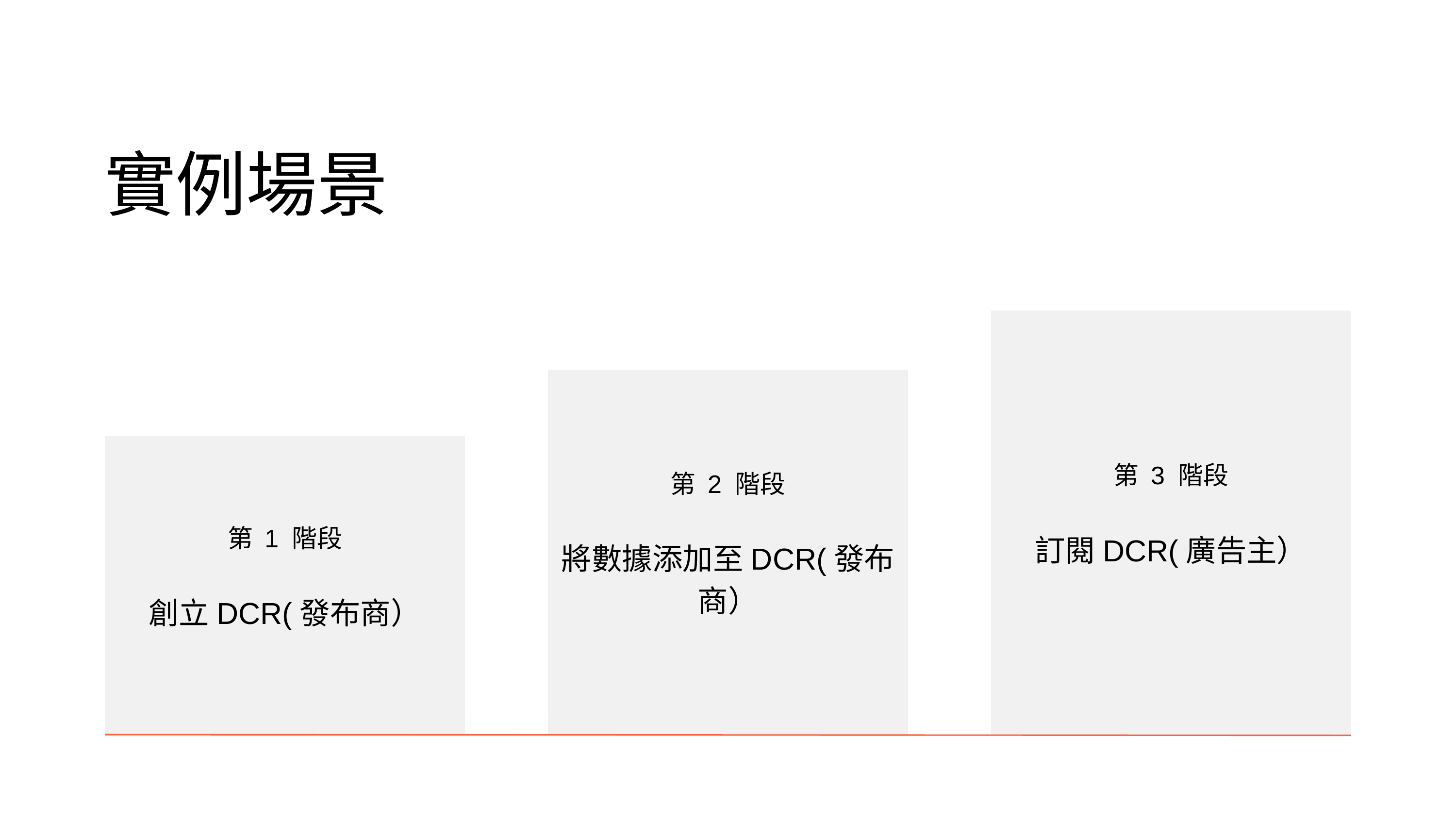

實例場景

第 3 階段

訂閱DCR(廣告主）

第 2 階段

將數據添加至DCR(發布商）

第 1 階段

創立DCR(發布商）